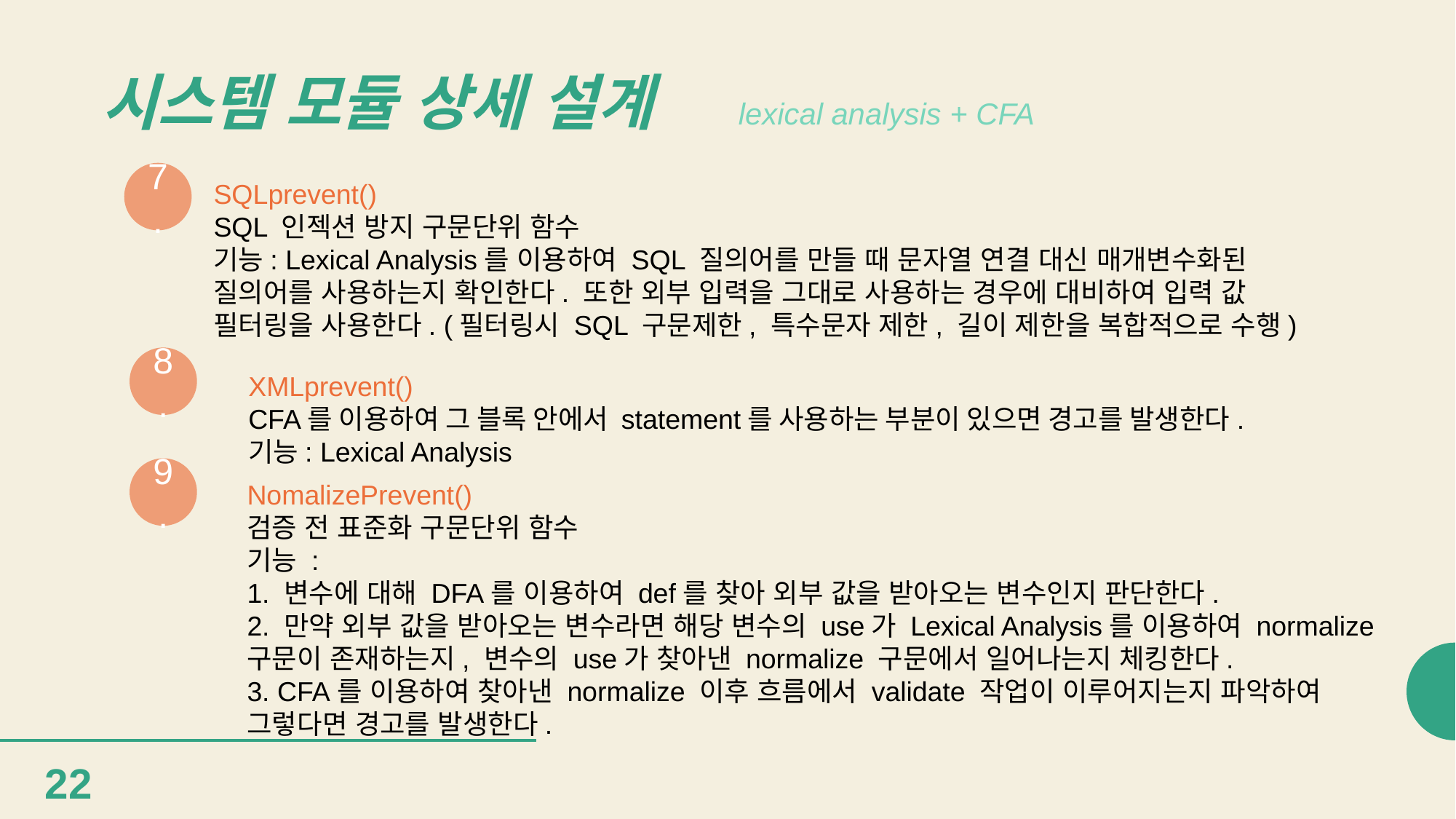

# 시스템 모듈 상세 설계
lexical analysis + CFA
7.
SQLprevent()
SQL 인젝션 방지 구문단위 함수
기능: Lexical Analysis를 이용하여 SQL 질의어를 만들 때 문자열 연결 대신 매개변수화된 질의어를 사용하는지 확인한다. 또한 외부 입력을 그대로 사용하는 경우에 대비하여 입력 값 필터링을 사용한다. (필터링시 SQL 구문제한, 특수문자 제한, 길이 제한을 복합적으로 수행)

8.
XMLprevent()
CFA를 이용하여 그 블록 안에서 statement를 사용하는 부분이 있으면 경고를 발생한다.
기능: Lexical Analysis

9.
NomalizePrevent()
검증 전 표준화 구문단위 함수
기능 :
1. 변수에 대해 DFA를 이용하여 def를 찾아 외부 값을 받아오는 변수인지 판단한다.
2. 만약 외부 값을 받아오는 변수라면 해당 변수의 use가 Lexical Analysis를 이용하여 normalize
구문이 존재하는지, 변수의 use가 찾아낸 normalize 구문에서 일어나는지 체킹한다.
3. CFA를 이용하여 찾아낸 normalize 이후 흐름에서 validate 작업이 이루어지는지 파악하여
그렇다면 경고를 발생한다.

22